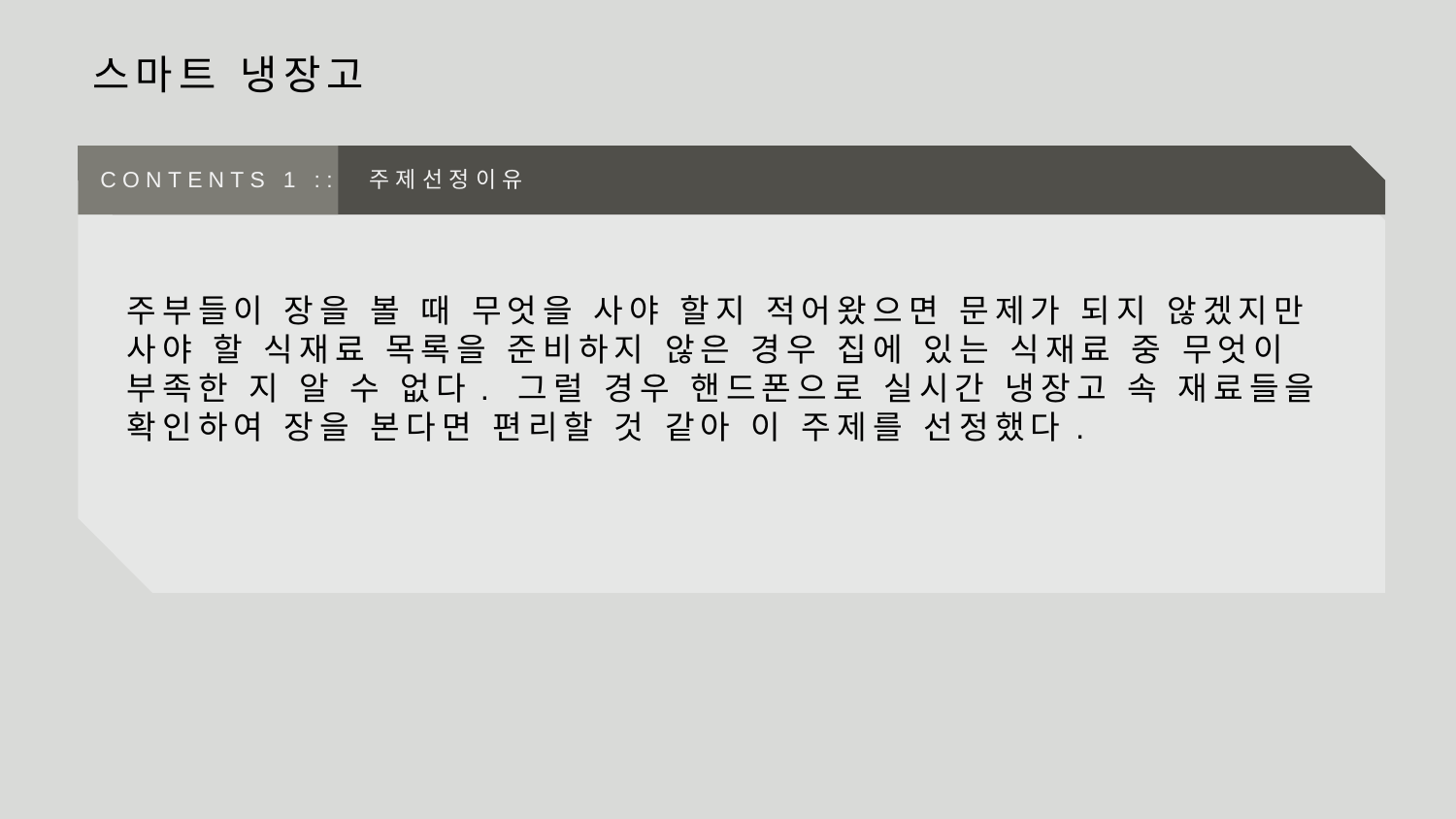

스마트 냉장고

CONTENTS 1 ::  주제선정이유

주부들이 장을 볼 때 무엇을 사야 할지 적어왔으면 문제가 되지 않겠지만 사야 할 식재료 목록을 준비하지 않은 경우 집에 있는 식재료 중 무엇이 부족한 지 알 수 없다. 그럴 경우 핸드폰으로 실시간 냉장고 속 재료들을 확인하여 장을 본다면 편리할 것 같아 이 주제를 선정했다.